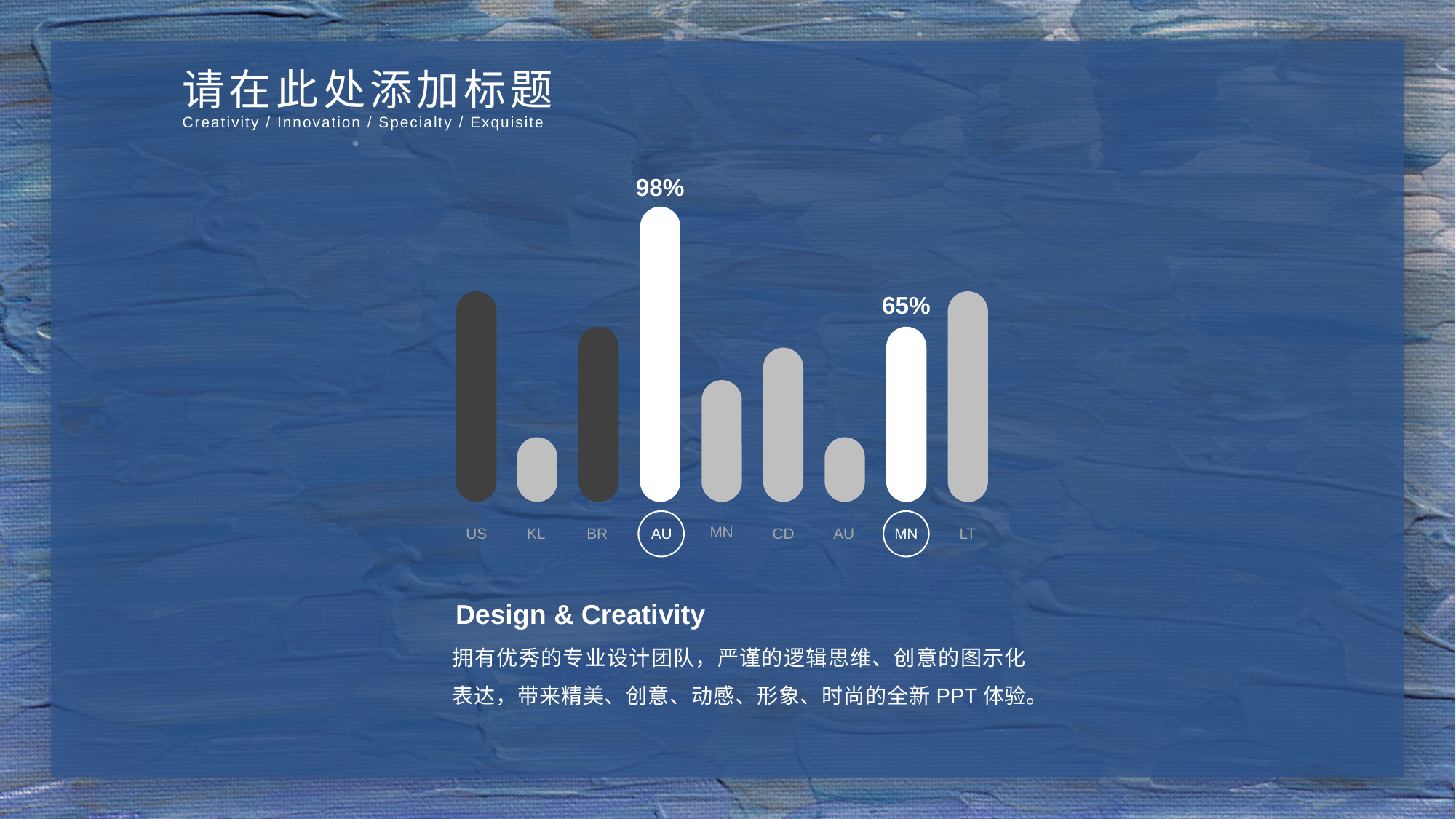

请在此处添加标题
Creativity / Innovation / Specialty / Exquisite
98%

65%

MN
AU
LT
CD
AU
MN
BR
KL
US
Design & Creativity
拥有优秀的专业设计团队，严谨的逻辑思维、创意的图示化表达，带来精美、创意、动感、形象、时尚的全新PPT体验。